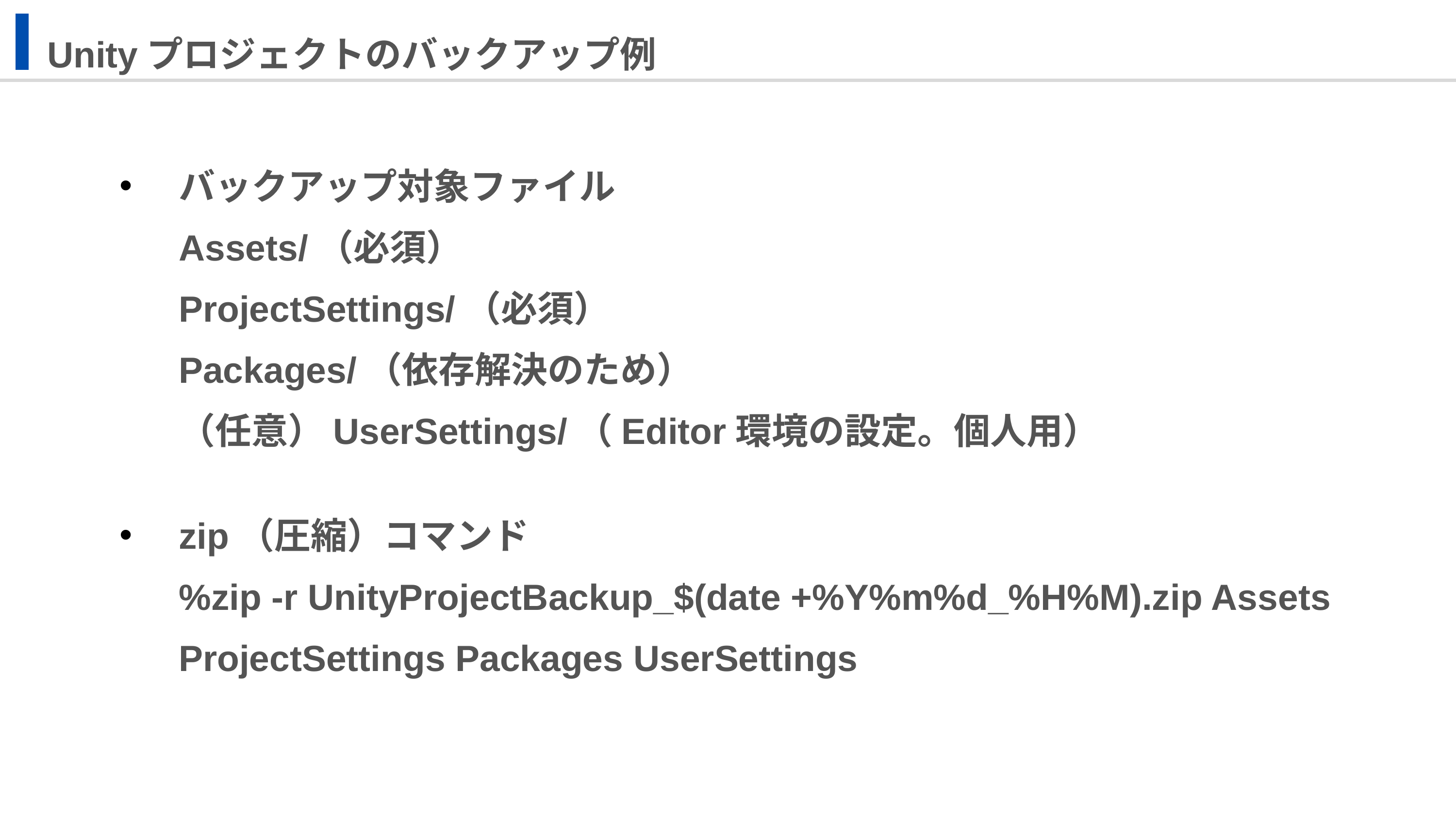

Unityプロジェクトのバックアップ例
バックアップ対象ファイル
Assets/（必須）
ProjectSettings/（必須）
Packages/（依存解決のため）
（任意）UserSettings/（Editor環境の設定。個人用）
zip（圧縮）コマンド
%zip -r UnityProjectBackup_$(date +%Y%m%d_%H%M).zip Assets ProjectSettings Packages UserSettings